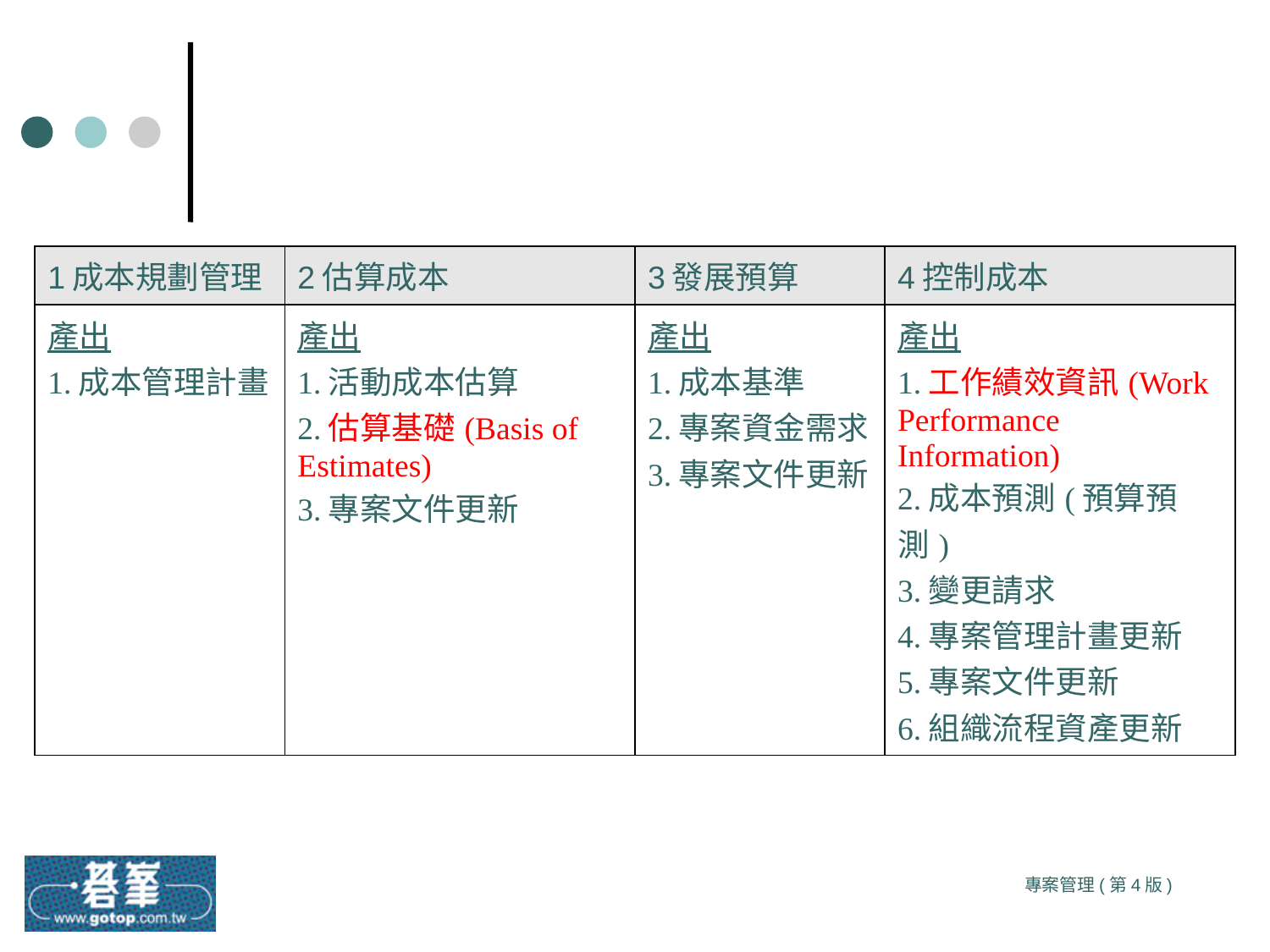

| 1成本規劃管理 | 2估算成本 | 3發展預算 | 4控制成本 |
| --- | --- | --- | --- |
| 產出 1.成本管理計畫 | 產出 1.活動成本估算 2.估算基礎(Basis of Estimates) 3.專案文件更新 | 產出 1.成本基準 2.專案資金需求 3.專案文件更新 | 產出 1.工作績效資訊(Work Performance Information) 2.成本預測(預算預測) 3.變更請求 4.專案管理計畫更新 5.專案文件更新 6.組織流程資產更新 |
專案管理(第4版)